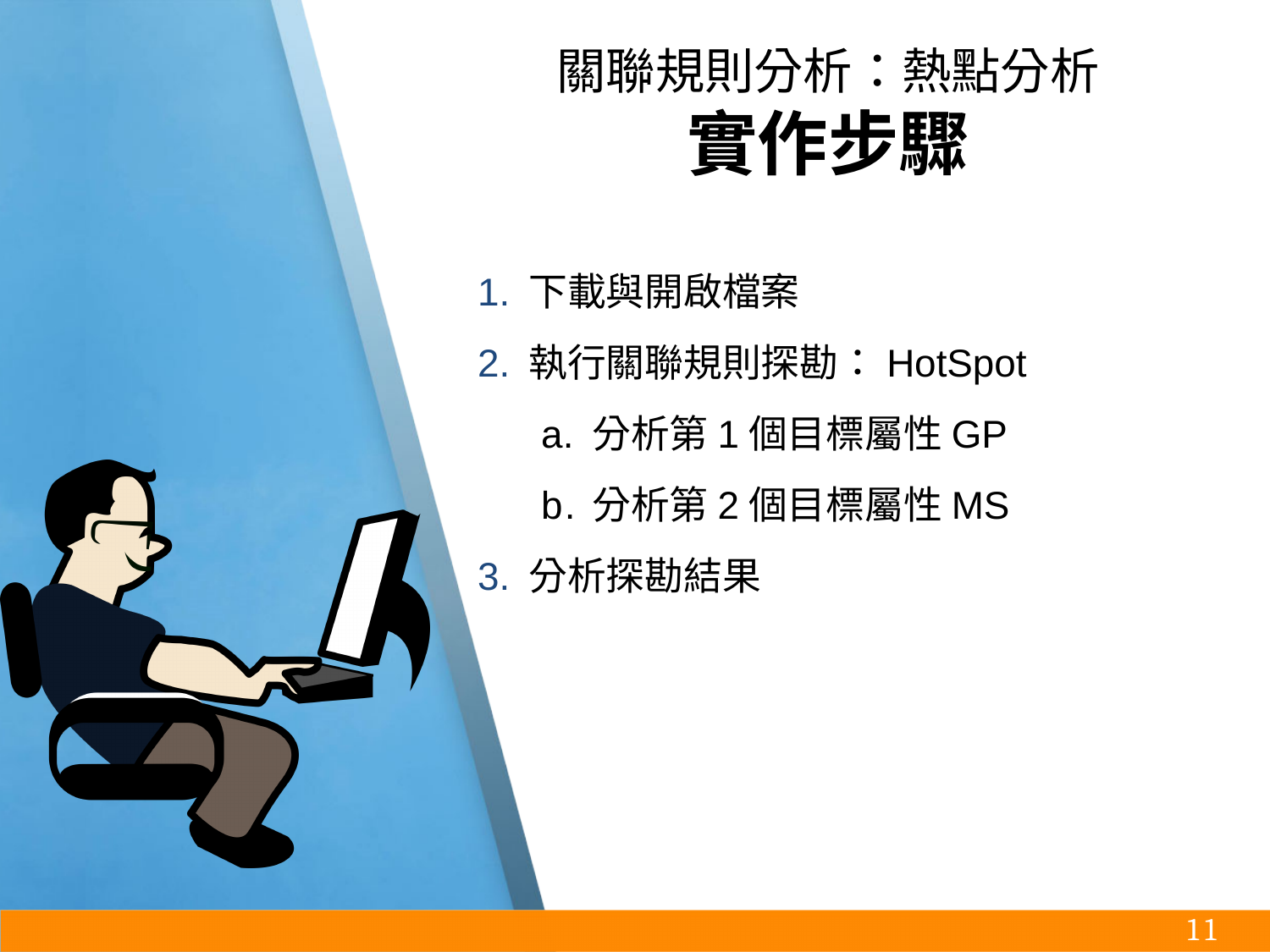

# 關聯規則分析：熱點分析
實作步驟
下載與開啟檔案
執行關聯規則探勘：HotSpot
分析第1個目標屬性GP
分析第2個目標屬性MS
分析探勘結果

11